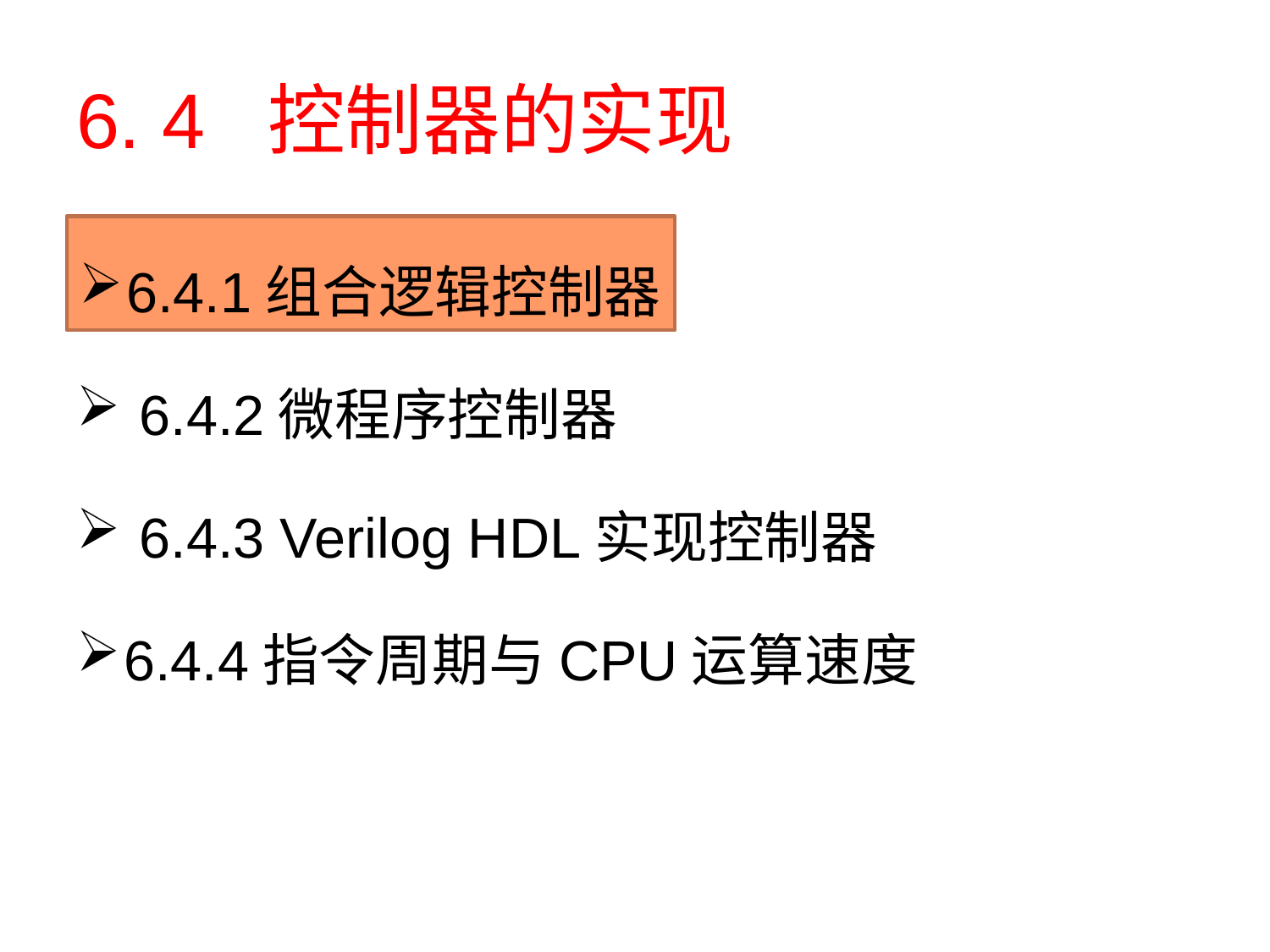

# 6. 4  控制器的实现
6.4.1组合逻辑控制器
 6.4.2微程序控制器
 6.4.3 Verilog HDL实现控制器
6.4.4指令周期与CPU运算速度
6.4.1组合逻辑控制器